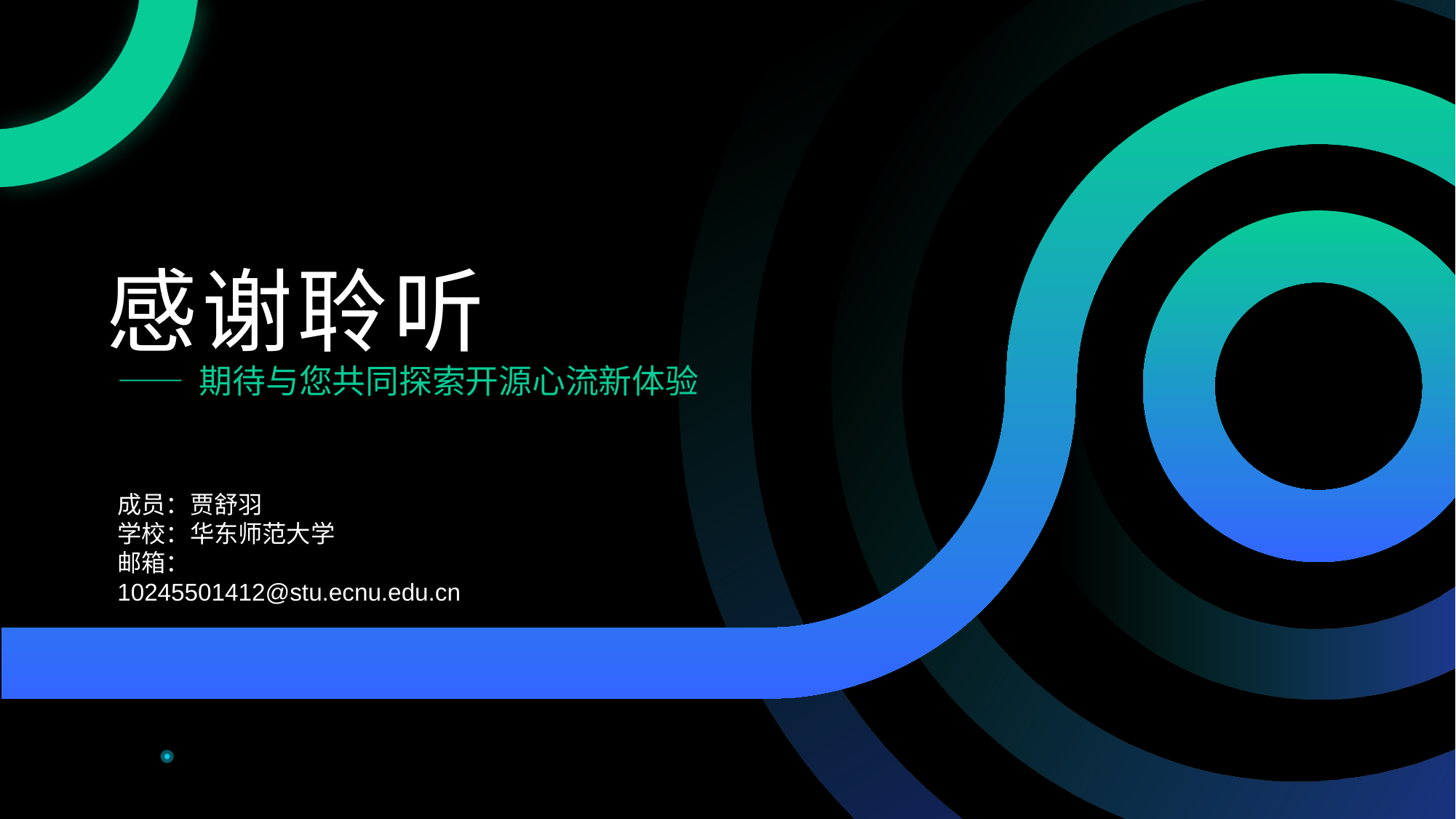

感谢聆听
—— 期待与您共同探索开源心流新体验
成员：贾舒羽
学校：华东师范大学
邮箱：10245501412@stu.ecnu.edu.cn